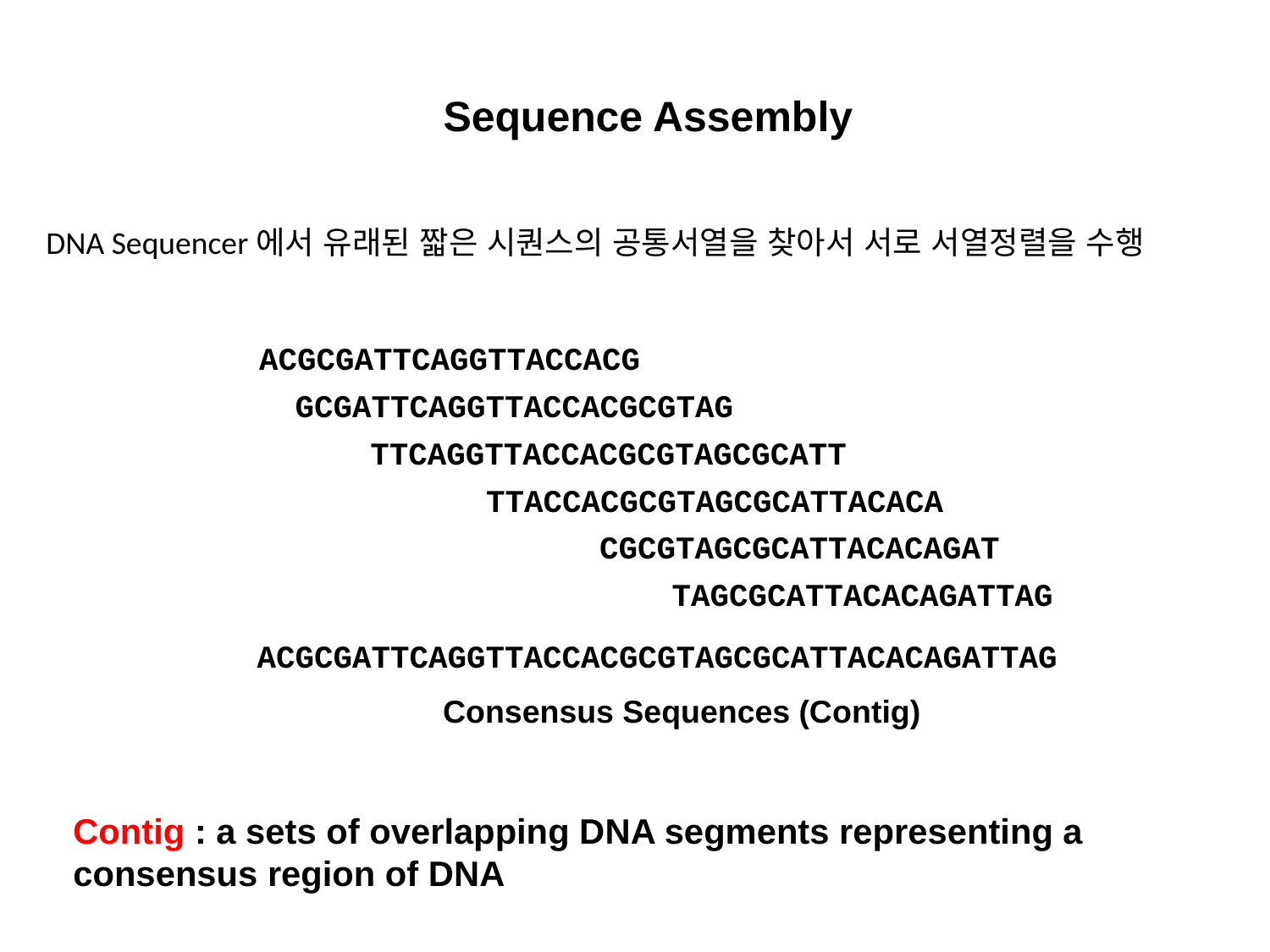

Sequence Assembly
DNA Sequencer에서 유래된 짧은 시퀀스의 공통서열을 찾아서 서로 서열정렬을 수행
ACGCGATTCAGGTTACCACG
 GCGATTCAGGTTACCACGCGTAG
 TTCAGGTTACCACGCGTAGCGCATT
TTACCACGCGTAGCGCATTACACA
CGCGTAGCGCATTACACAGAT
TAGCGCATTACACAGATTAG
ACGCGATTCAGGTTACCACGCGTAGCGCATTACACAGATTAG
Consensus Sequences (Contig)
Contig : a sets of overlapping DNA segments representing a
consensus region of DNA